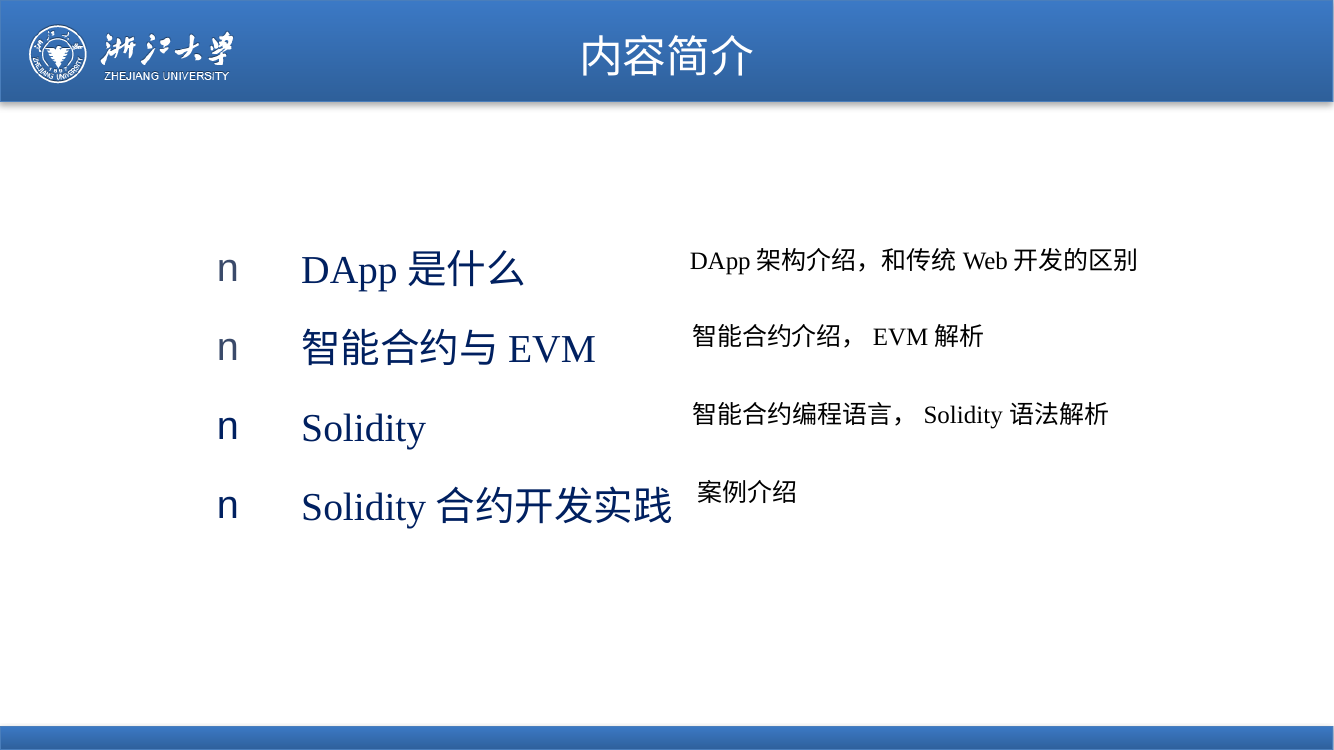

# 内容简介
DApp是什么
智能合约与EVM
Solidity
Solidity合约开发实践
DApp架构介绍，和传统Web开发的区别
智能合约介绍，EVM解析
智能合约编程语言，Solidity语法解析
案例介绍